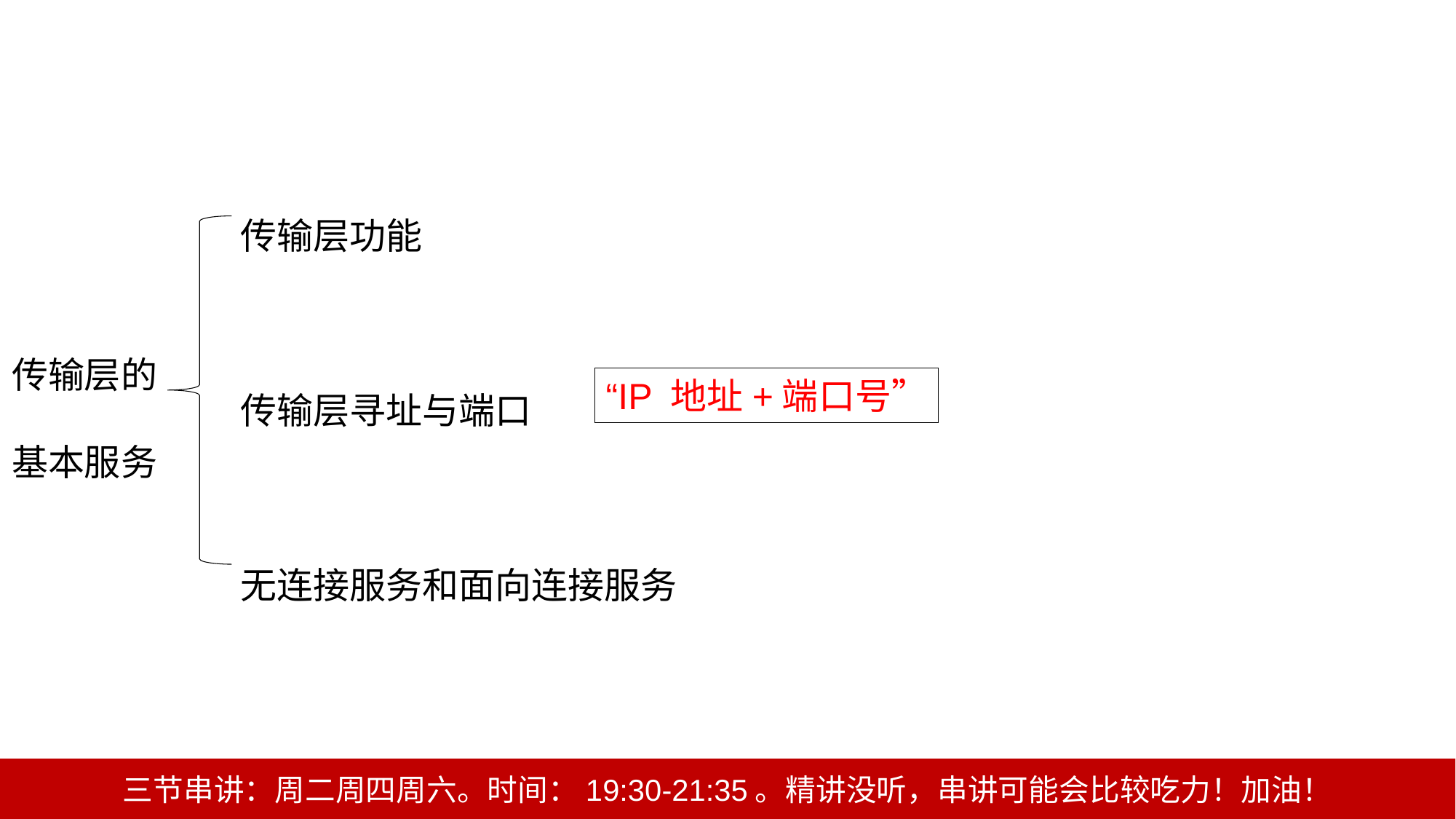

传输层功能

传输层寻址与端口

无连接服务和面向连接服务

传输层的
基本服务
“IP 地址+端口号”